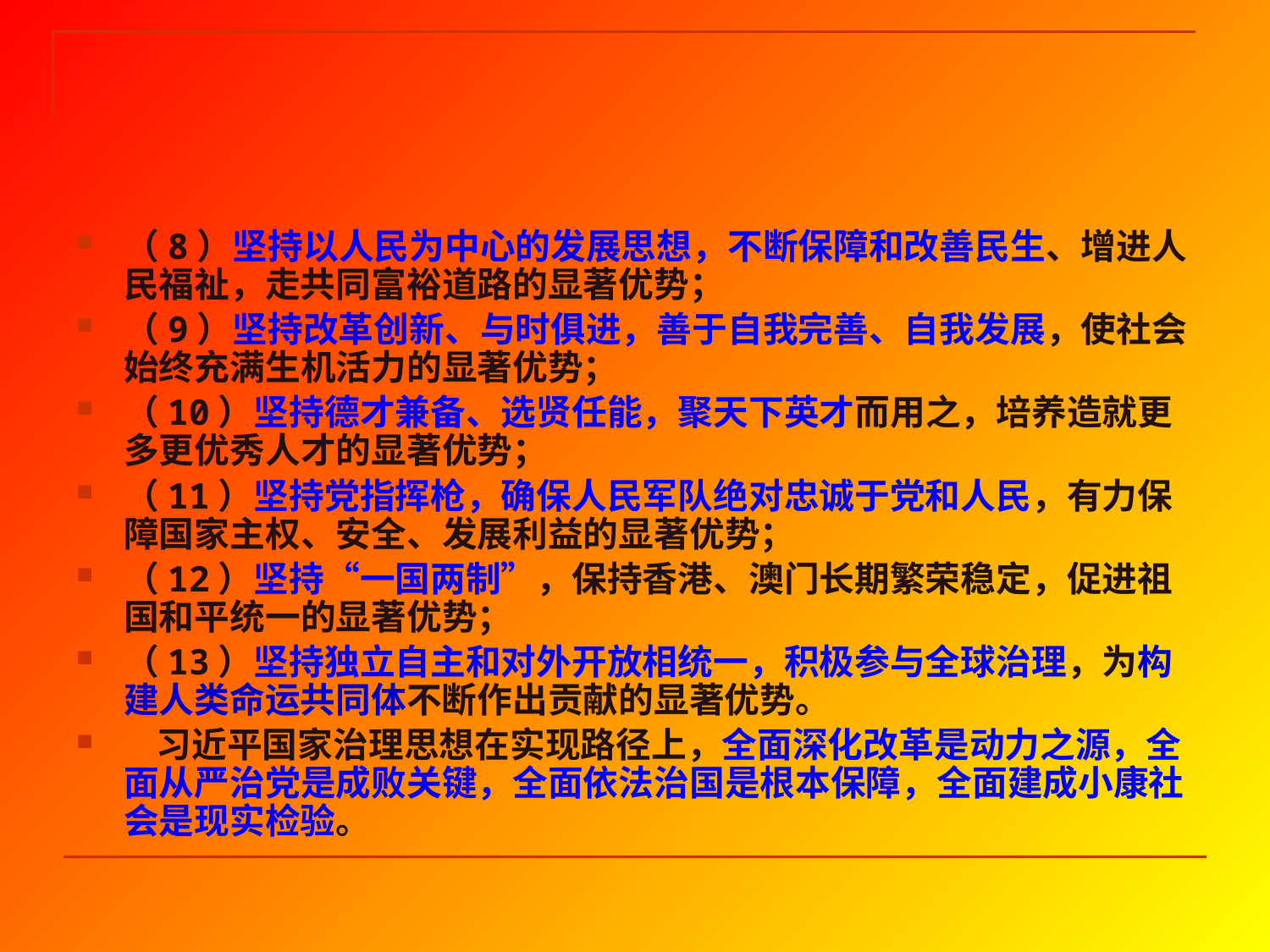

#
（8）坚持以人民为中心的发展思想，不断保障和改善民生、增进人民福祉，走共同富裕道路的显著优势；
（9）坚持改革创新、与时俱进，善于自我完善、自我发展，使社会始终充满生机活力的显著优势；
（10）坚持德才兼备、选贤任能，聚天下英才而用之，培养造就更多更优秀人才的显著优势；
（11）坚持党指挥枪，确保人民军队绝对忠诚于党和人民，有力保障国家主权、安全、发展利益的显著优势；
（12）坚持“一国两制”，保持香港、澳门长期繁荣稳定，促进祖国和平统一的显著优势；
（13）坚持独立自主和对外开放相统一，积极参与全球治理，为构建人类命运共同体不断作出贡献的显著优势。
   习近平国家治理思想在实现路径上，全面深化改革是动力之源，全面从严治党是成败关键，全面依法治国是根本保障，全面建成小康社会是现实检验。